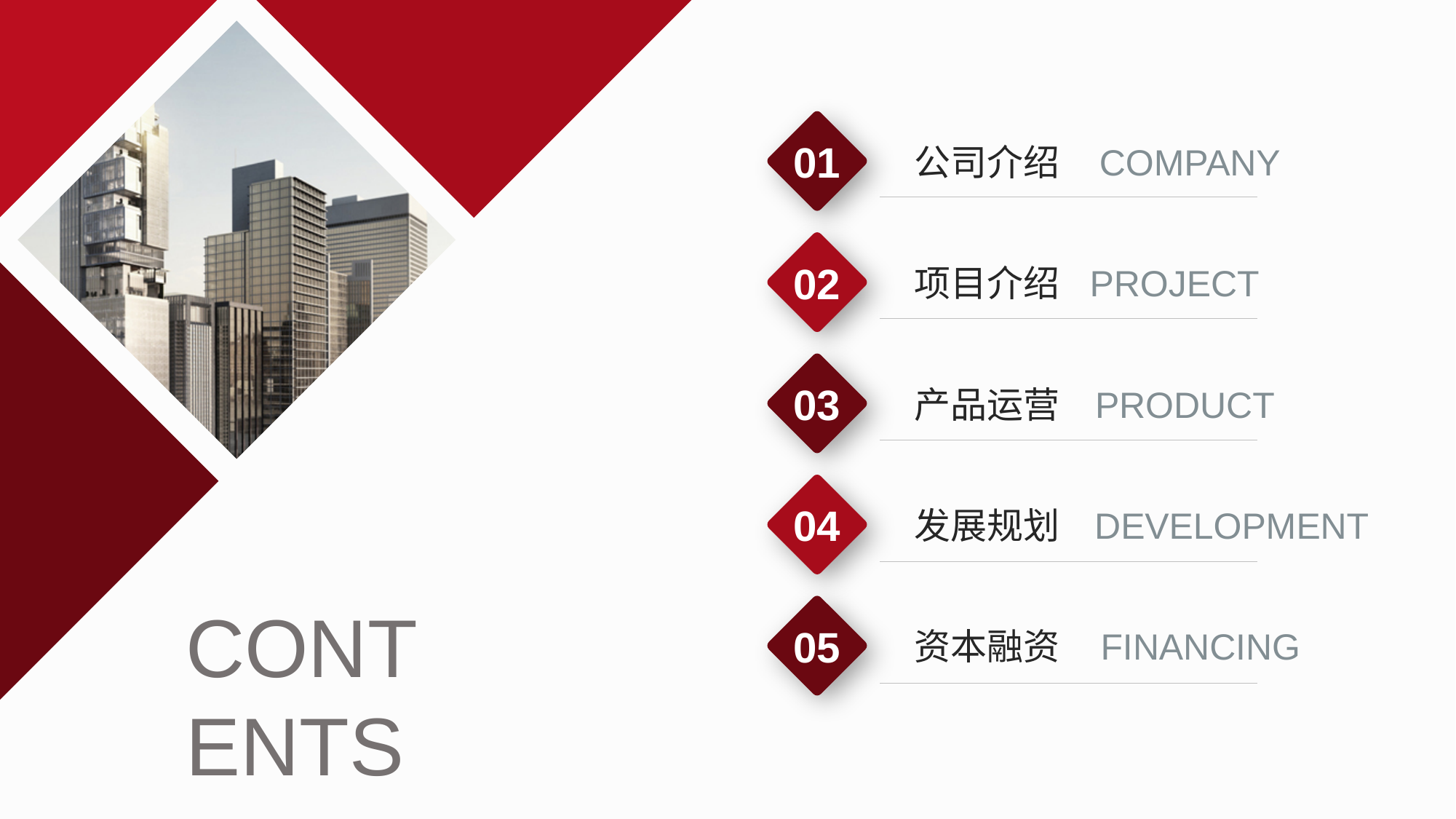

01
COMPANY
公司介绍
02
PROJECT
项目介绍

03
PRODUCT
产品运营
04
DEVELOPMENT
发展规划
CONTENTS
05
FINANCING
资本融资